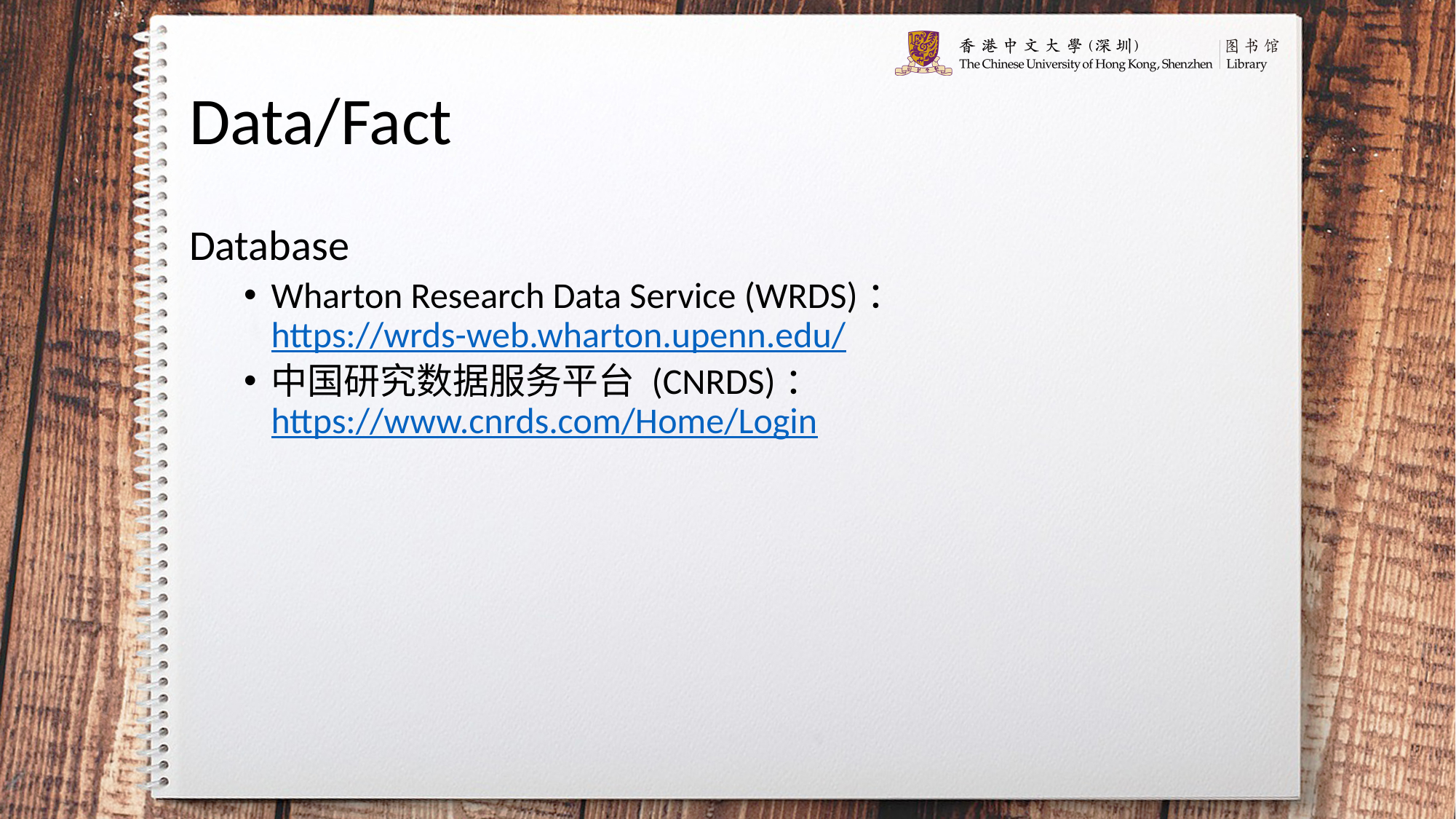

# Data/Fact
Database
Wharton Research Data Service (WRDS)：https://wrds-web.wharton.upenn.edu/
中国研究数据服务平台 (CNRDS)：https://www.cnrds.com/Home/Login